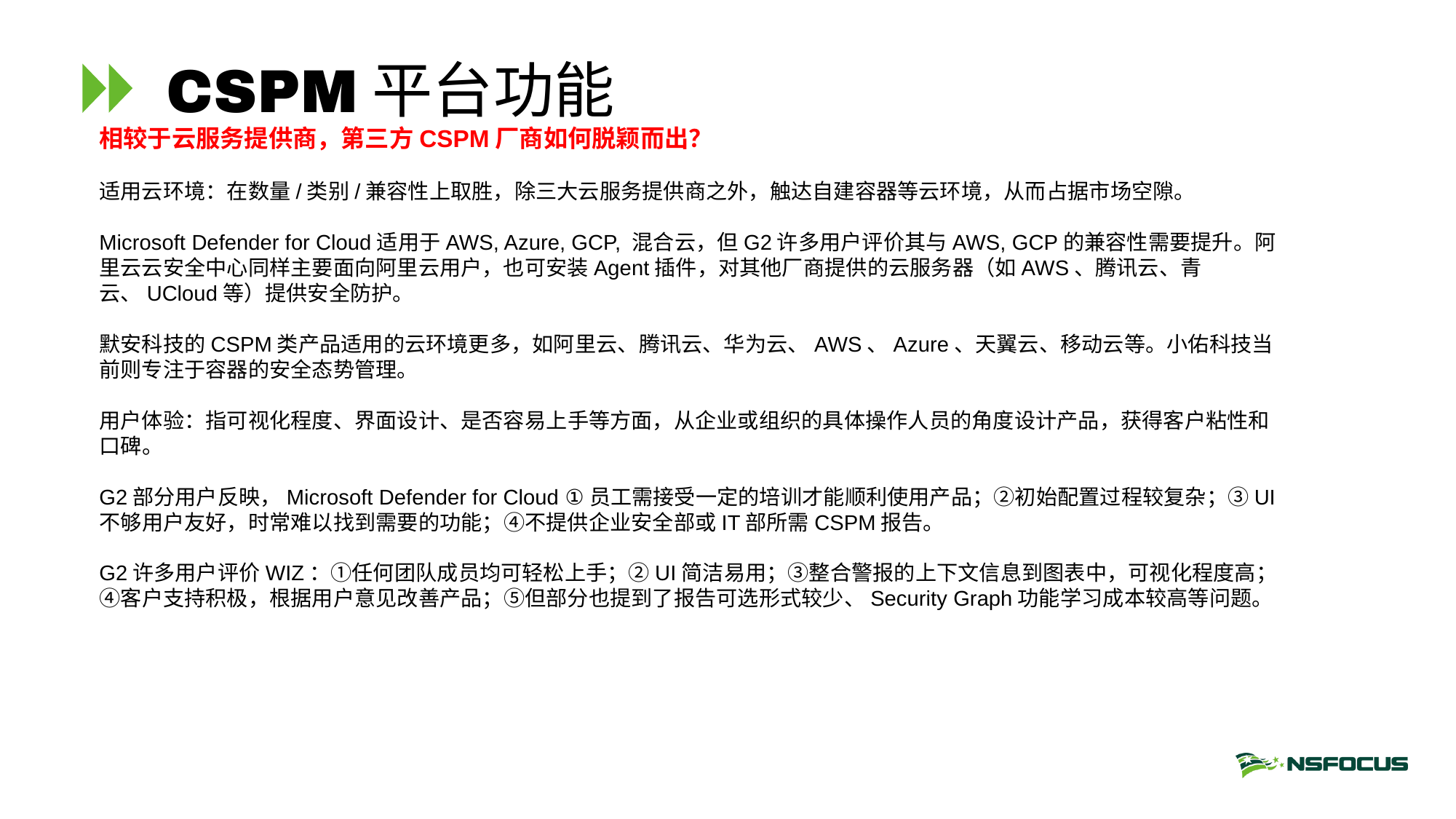

# CSPM平台功能
相较于云服务提供商，第三方CSPM厂商如何脱颖而出？

适用云环境：在数量/类别/兼容性上取胜，除三大云服务提供商之外，触达自建容器等云环境，从而占据市场空隙。

Microsoft Defender for Cloud适用于AWS, Azure, GCP, 混合云，但G2许多用户评价其与AWS, GCP的兼容性需要提升。阿里云云安全中心同样主要面向阿里云用户，也可安装Agent插件，对其他厂商提供的云服务器（如AWS、腾讯云、青云、UCloud等）提供安全防护。

默安科技的CSPM类产品适用的云环境更多，如阿里云、腾讯云、华为云、AWS、Azure、天翼云、移动云等。小佑科技当前则专注于容器的安全态势管理。

用户体验：指可视化程度、界面设计、是否容易上手等方面，从企业或组织的具体操作人员的角度设计产品，获得客户粘性和口碑。

G2部分用户反映，Microsoft Defender for Cloud ①员工需接受一定的培训才能顺利使用产品；②初始配置过程较复杂；③UI不够用户友好，时常难以找到需要的功能；④不提供企业安全部或IT部所需CSPM报告。

G2许多用户评价WIZ：①任何团队成员均可轻松上手；②UI简洁易用；③整合警报的上下文信息到图表中，可视化程度高；④客户支持积极，根据用户意见改善产品；⑤但部分也提到了报告可选形式较少、Security Graph功能学习成本较高等问题。